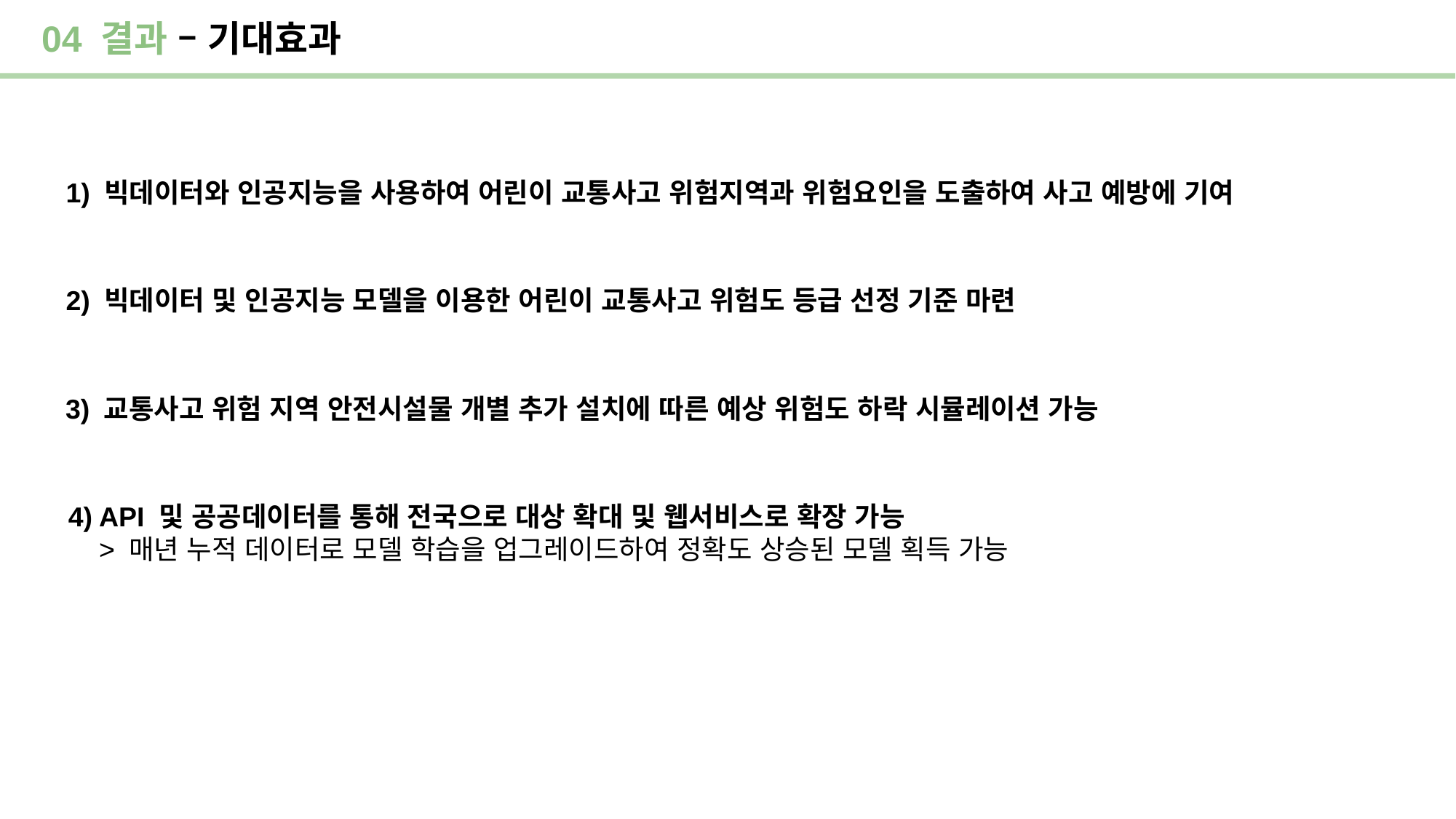

04 결과 – 기대효과

1) 빅데이터와 인공지능을 사용하여 어린이 교통사고 위험지역과 위험요인을 도출하여 사고 예방에 기여
2) 빅데이터 및 인공지능 모델을 이용한 어린이 교통사고 위험도 등급 선정 기준 마련
 3) 교통사고 위험 지역 안전시설물 개별 추가 설치에 따른 예상 위험도 하락 시뮬레이션 가능
4) API 및 공공데이터를 통해 전국으로 대상 확대 및 웹서비스로 확장 가능
    > 매년 누적 데이터로 모델 학습을 업그레이드하여 정확도 상승된 모델 획득 가능